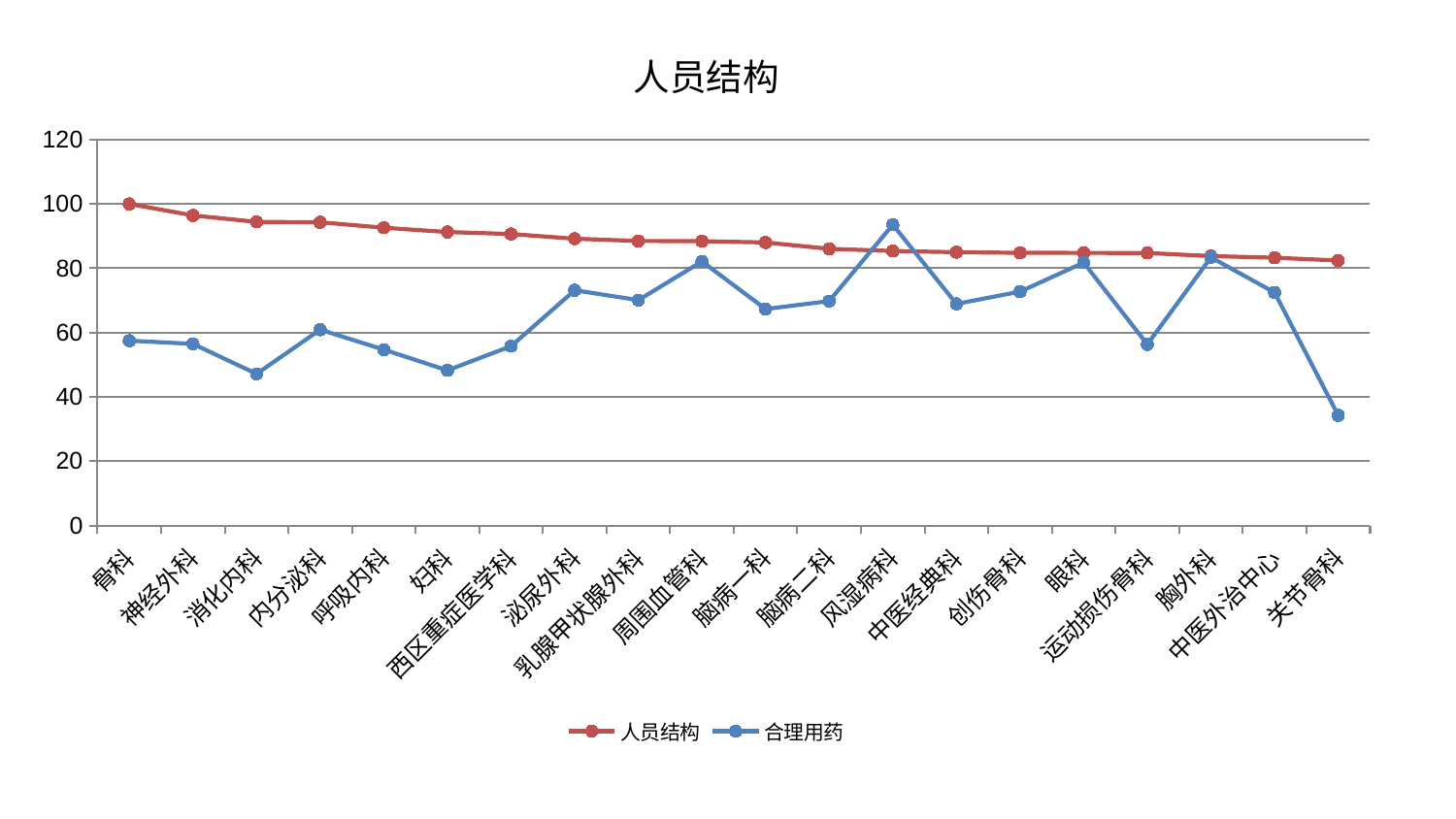

### Chart: 人员结构

| Category | 人员结构 | 合理用药 |
|---|---|---|
| 骨科 | 100.0 | 57.478434843174284 |
| 神经外科 | 96.42928084825628 | 56.48768211138221 |
| 消化内科 | 94.4232534207852 | 47.15980607508671 |
| 内分泌科 | 94.28586715247596 | 60.89119727820544 |
| 呼吸内科 | 92.60591570113746 | 54.70418394253265 |
| 妇科 | 91.27180287833119 | 48.246497235987086 |
| 西区重症医学科 | 90.63912229227213 | 55.78513883751342 |
| 泌尿外科 | 89.18383911048493 | 73.15766096273913 |
| 乳腺甲状腺外科 | 88.49317802072736 | 70.09644188079943 |
| 周围血管科 | 88.41087255105353 | 82.1243323536282 |
| 脑病一科 | 88.02113815429546 | 67.31898980718057 |
| 脑病二科 | 86.05013994384537 | 69.78996334290954 |
| 风湿病科 | 85.35853293231213 | 93.53818853037417 |
| 中医经典科 | 84.99594214898708 | 68.92213853477615 |
| 创伤骨科 | 84.79346145056317 | 72.73617565320754 |
| 眼科 | 84.78261217391696 | 81.74261995596814 |
| 运动损伤骨科 | 84.7421952849973 | 56.33762751786892 |
| 胸外科 | 83.78889014038995 | 83.39445335795452 |
| 中医外治中心 | 83.28160559546996 | 72.46948234292904 |
| 关节骨科 | 82.40213775048349 | 34.236327905385835 |
225